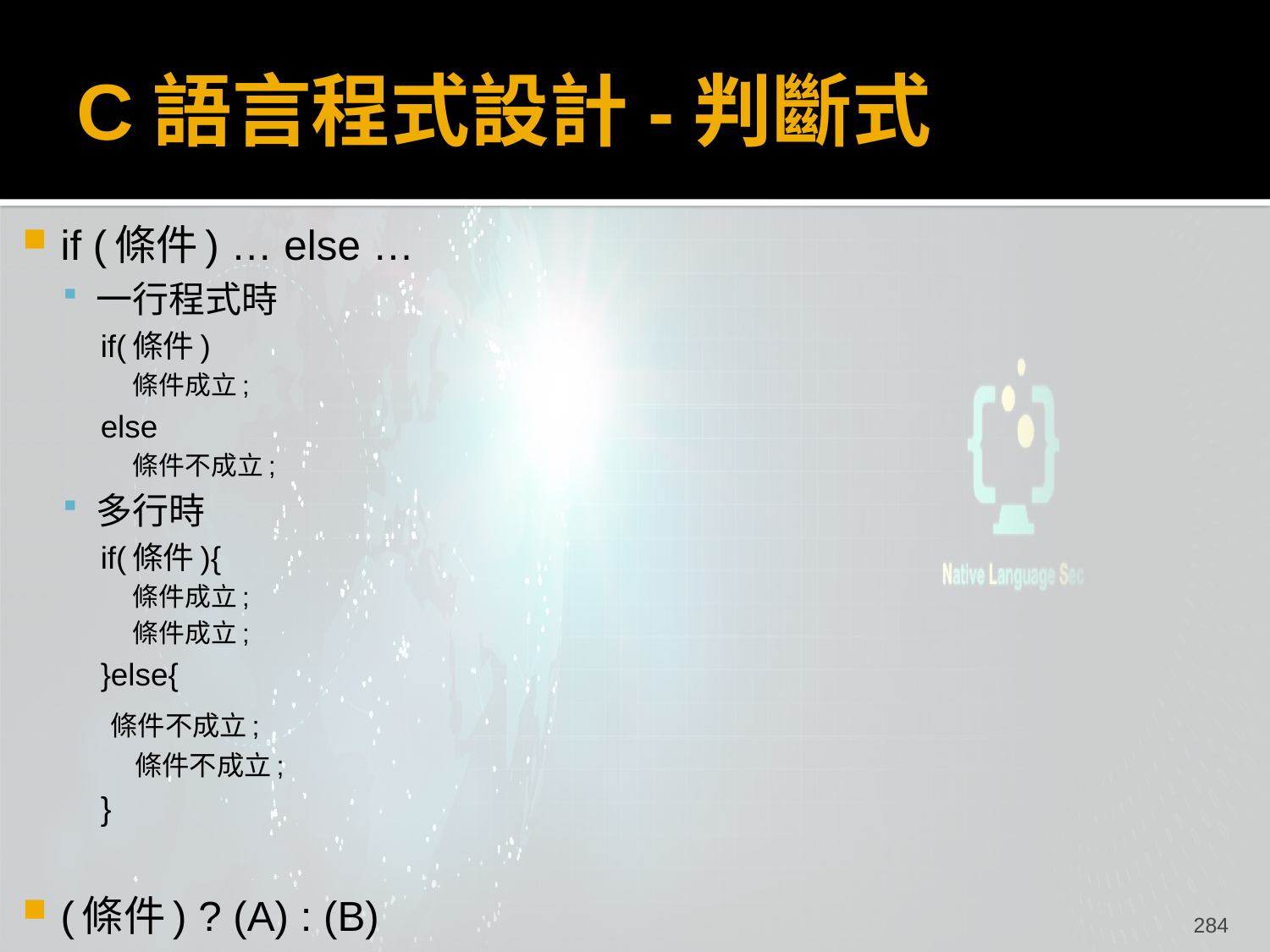

# C語言程式設計-判斷式
if (條件) … else …
一行程式時
if(條件)
條件成立;
else
條件不成立;
多行時
if(條件){
條件成立;
條件成立;
}else{
		 條件不成立;
           條件不成立;
}

(條件) ? (A) : (B)

284